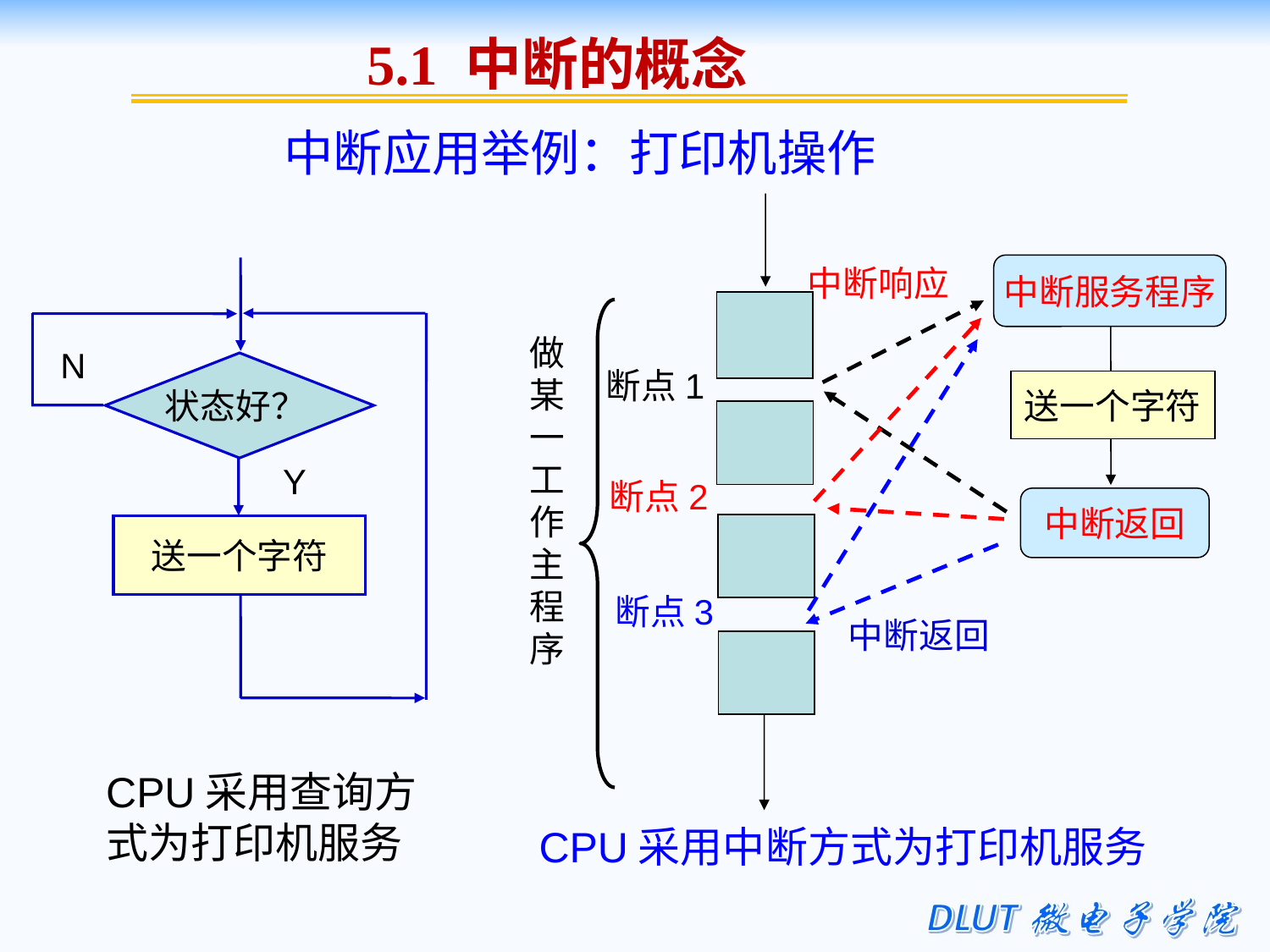

5.1 中断的概念
中断应用举例：打印机操作

中断响应
中断服务程序

做某一
工作主程序

断点1
送一个字符

断点2
中断返回

断点3
中断返回

CPU采用中断方式为打印机服务

N
状态好？

Y

送一个字符

CPU采用查询方式为打印机服务